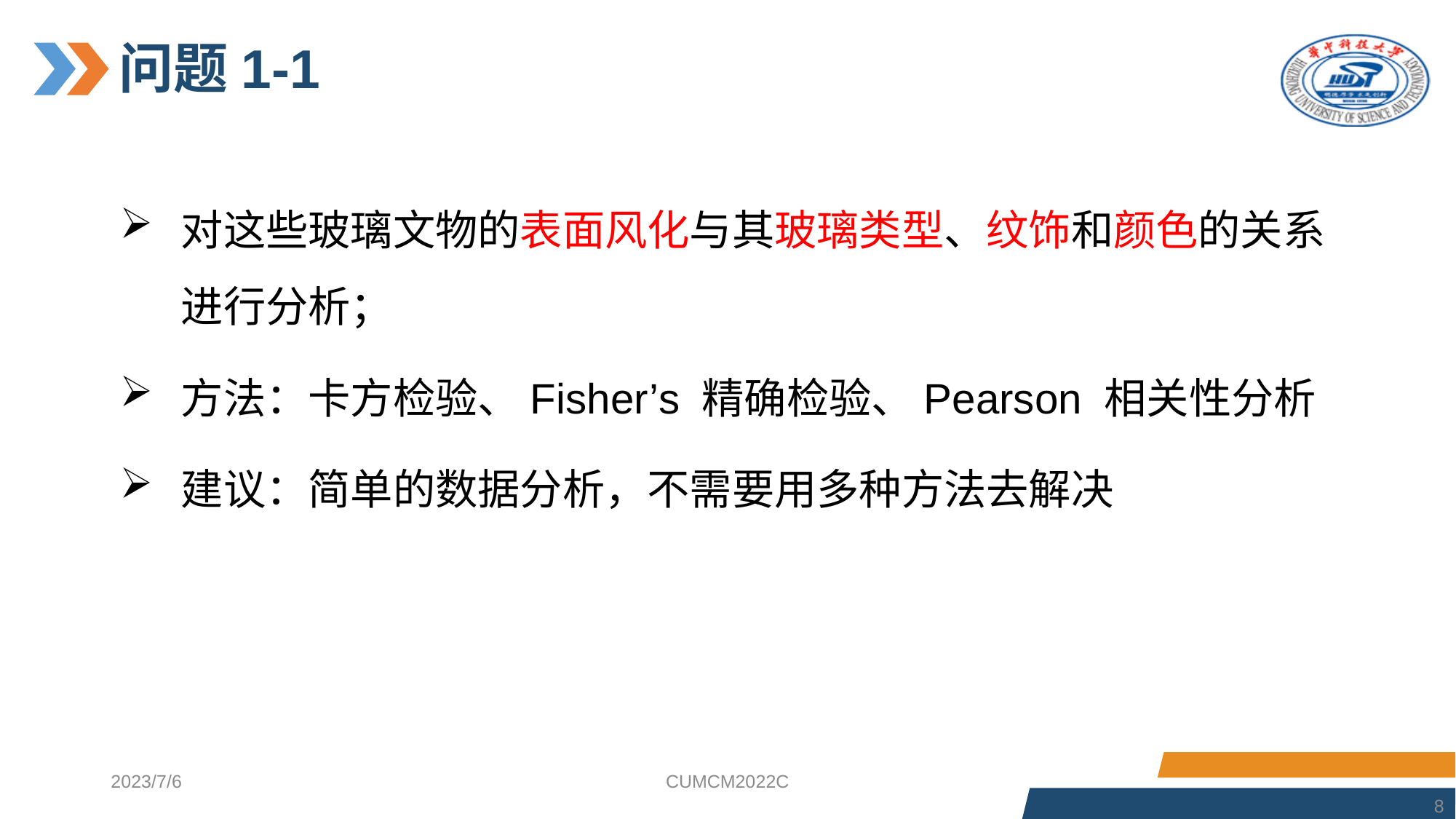

# 问题1-1
对这些玻璃文物的表面风化与其玻璃类型、纹饰和颜色的关系进行分析；
方法：卡方检验、Fisher’s 精确检验、Pearson 相关性分析
建议：简单的数据分析，不需要用多种方法去解决

2023/7/6
CUMCM2022C
8